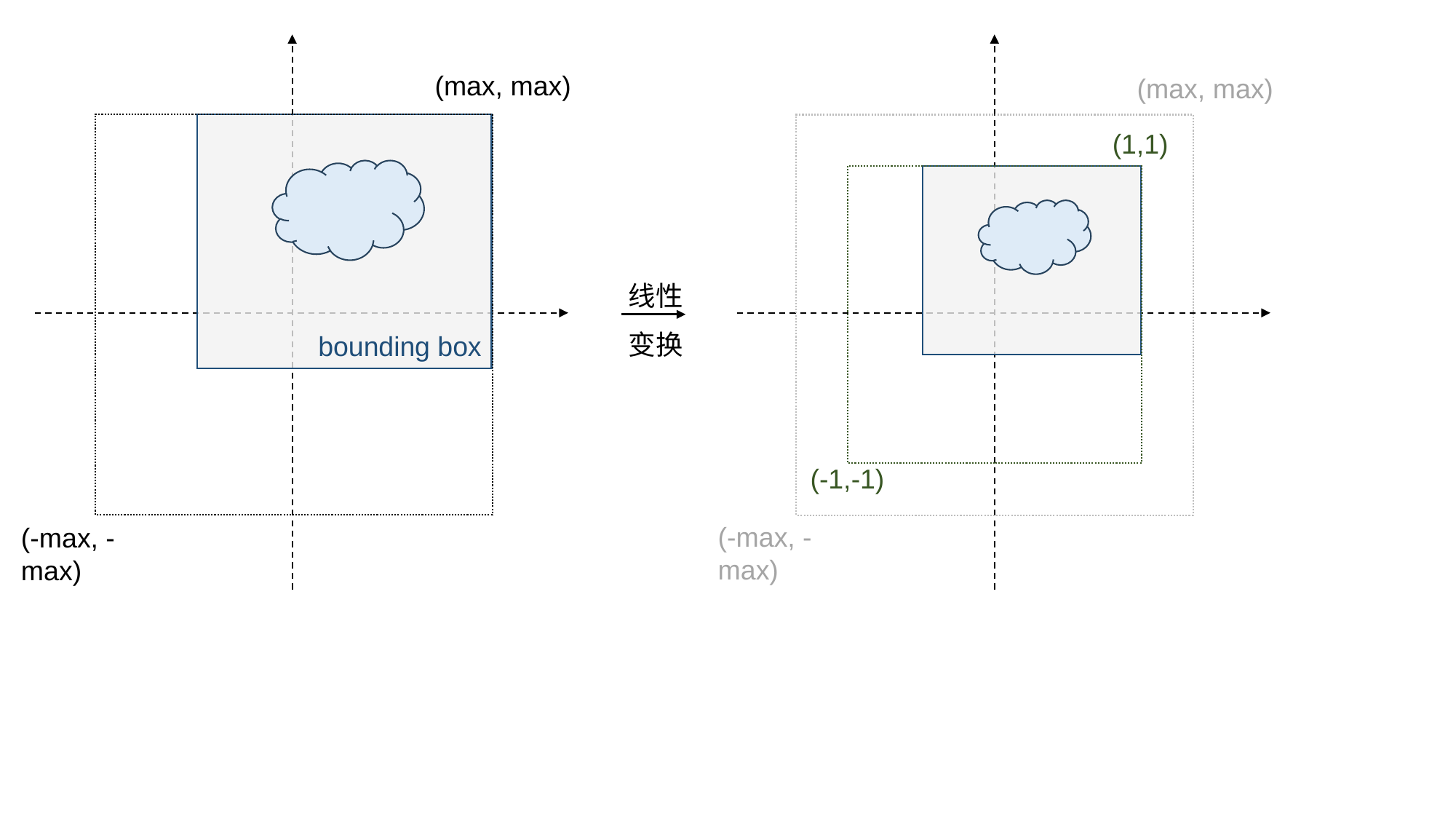

(max, max)
(max, max)

(1,1)

线性
变换
bounding box
(-1,-1)
(-max, -max)
(-max, -max)